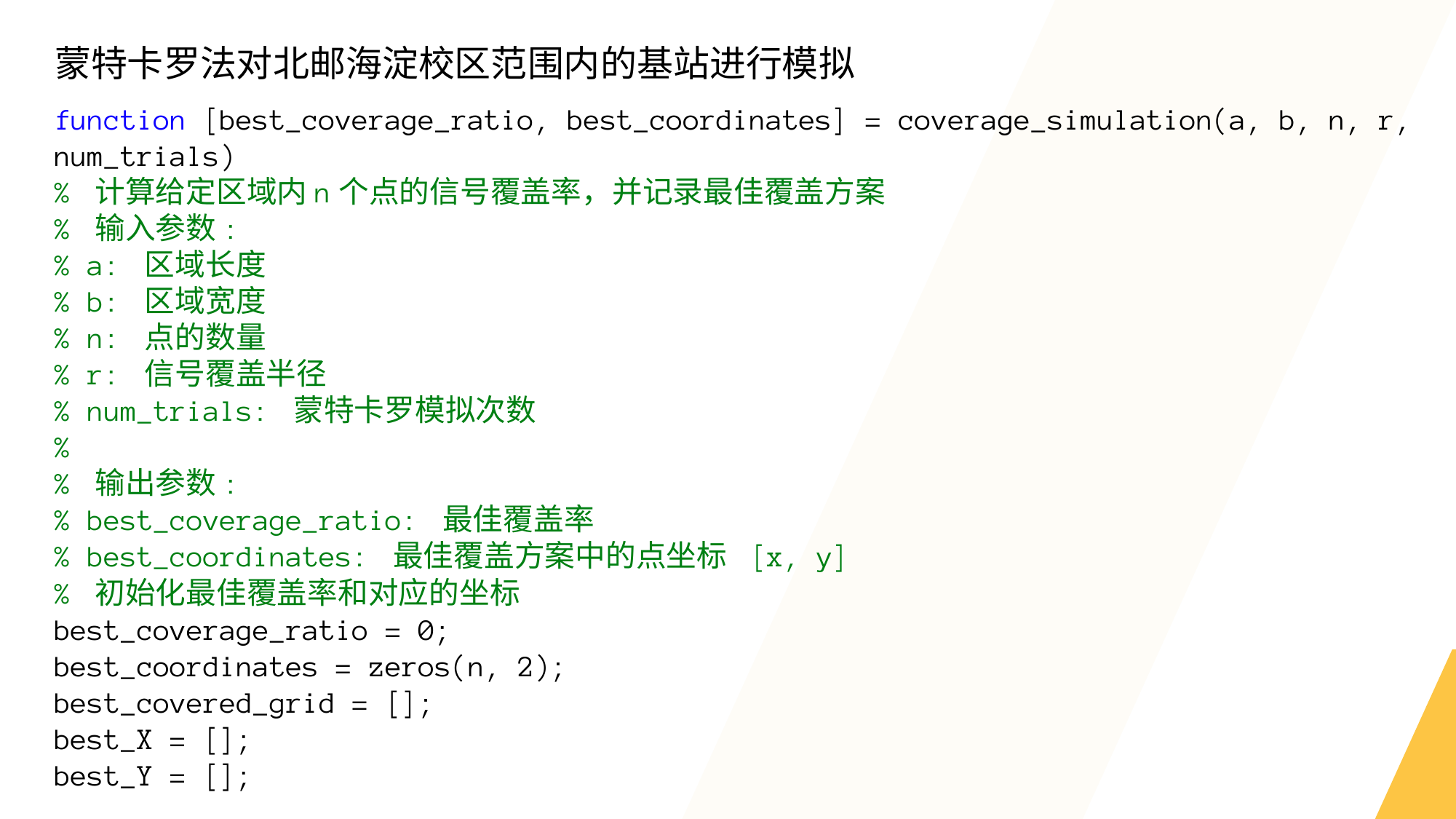

蒙特卡罗法对北邮海淀校区范围内的基站进行模拟

function [best_coverage_ratio, best_coordinates] = coverage_simulation(a, b, n, r, num_trials)
% 计算给定区域内n个点的信号覆盖率，并记录最佳覆盖方案
% 输入参数:
% a: 区域长度
% b: 区域宽度
% n: 点的数量
% r: 信号覆盖半径
% num_trials: 蒙特卡罗模拟次数
%
% 输出参数:
% best_coverage_ratio: 最佳覆盖率
% best_coordinates: 最佳覆盖方案中的点坐标 [x, y]
% 初始化最佳覆盖率和对应的坐标
best_coverage_ratio = 0;
best_coordinates = zeros(n, 2);
best_covered_grid = [];
best_X = [];
best_Y = [];